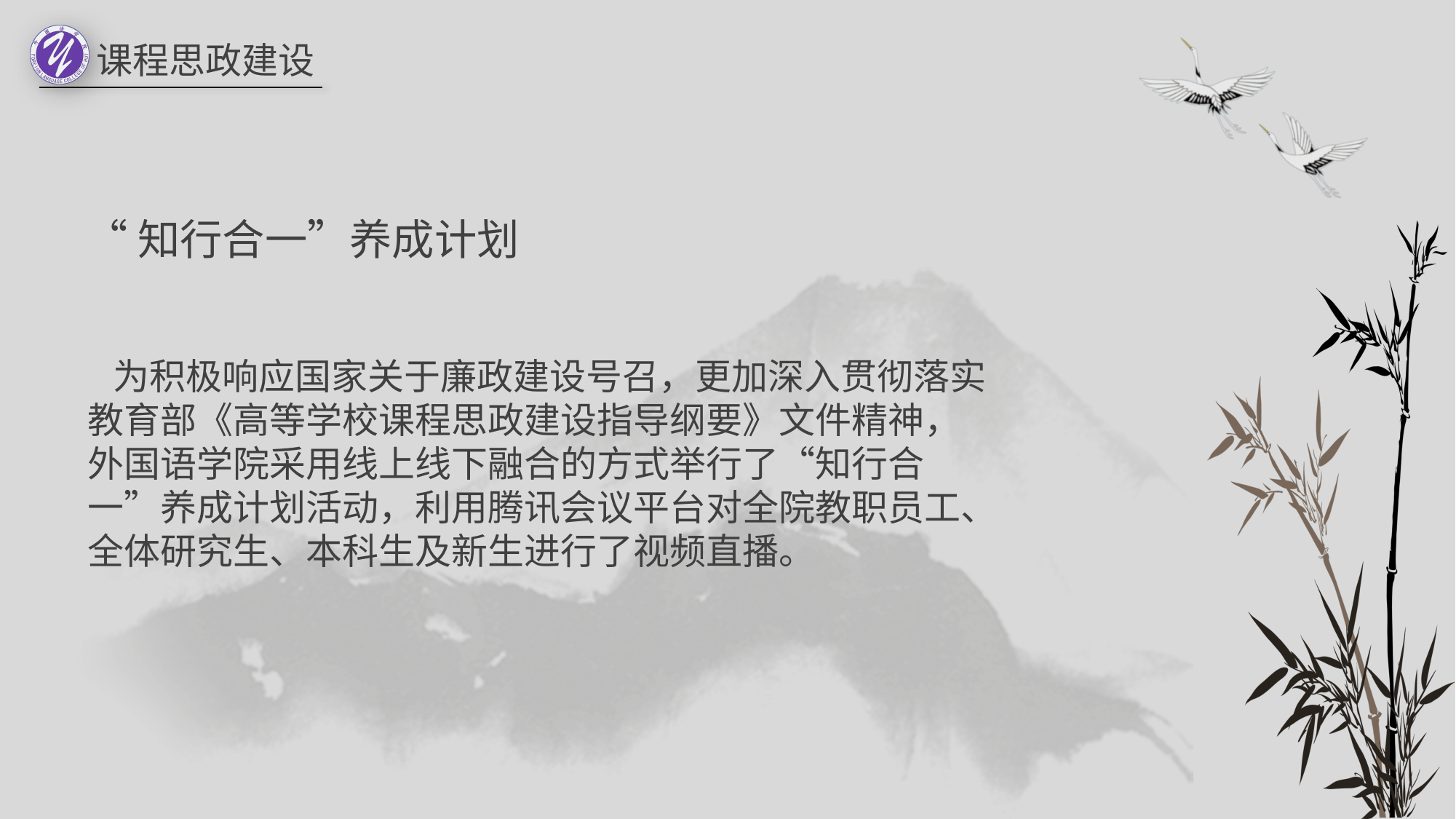

“知行合一”养成计划
  为积极响应国家关于廉政建设号召，更加深入贯彻落实教育部《高等学校课程思政建设指导纲要》文件精神，外国语学院采用线上线下融合的方式举行了“知行合一”养成计划活动，利用腾讯会议平台对全院教职员工、全体研究生、本科生及新生进行了视频直播。